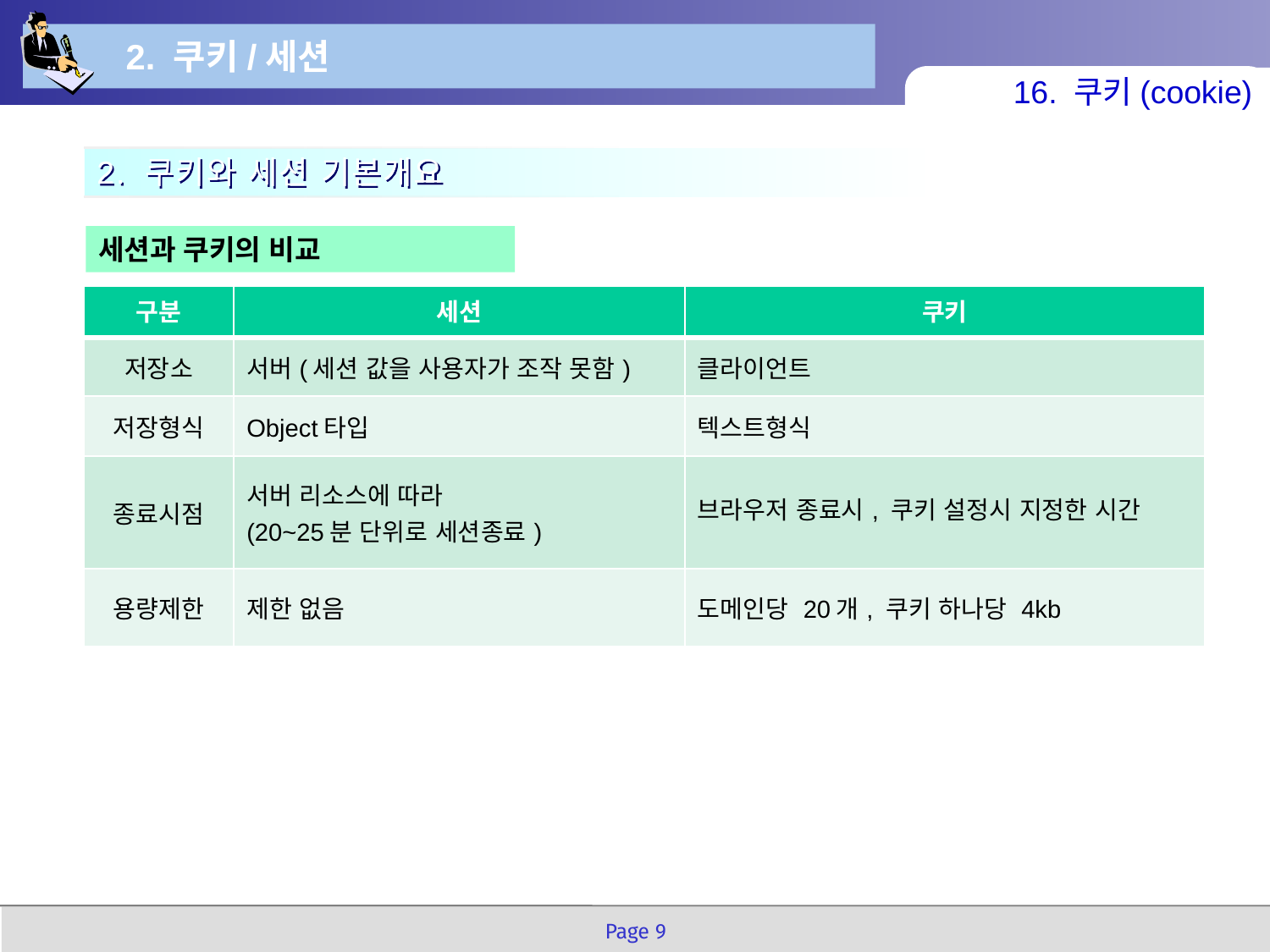

2. 쿠키/세션
16. 쿠키(cookie)
2. 쿠키와 세션 기본개요

세션과 쿠키의 비교
| 구분 | 세션 | 쿠키 |
| --- | --- | --- |
| 저장소 | 서버(세션 값을 사용자가 조작 못함) | 클라이언트 |
| 저장형식 | Object타입 | 텍스트형식 |
| 종료시점 | 서버 리소스에 따라 (20~25분 단위로 세션종료) | 브라우저 종료시, 쿠키 설정시 지정한 시간 |
| 용량제한 | 제한 없음 | 도메인당 20개, 쿠키 하나당 4kb |
Page 9